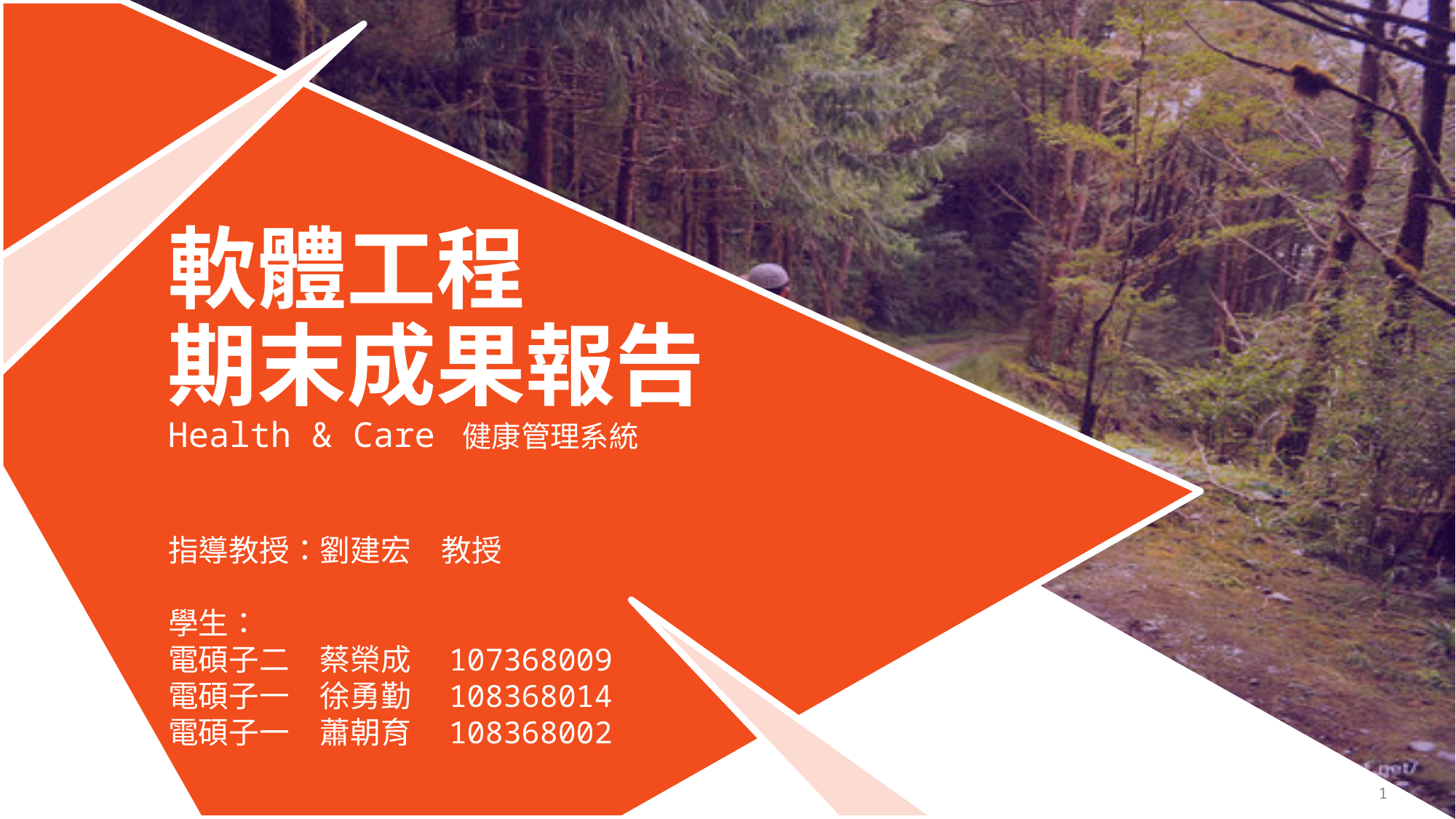

軟體工程
期末成果報告
Health & Care 健康管理系統
指導教授：劉建宏　教授
學生：
電碩子二　蔡榮成　107368009
電碩子一　徐勇勤　108368014
電碩子一　蕭朝育　108368002
1